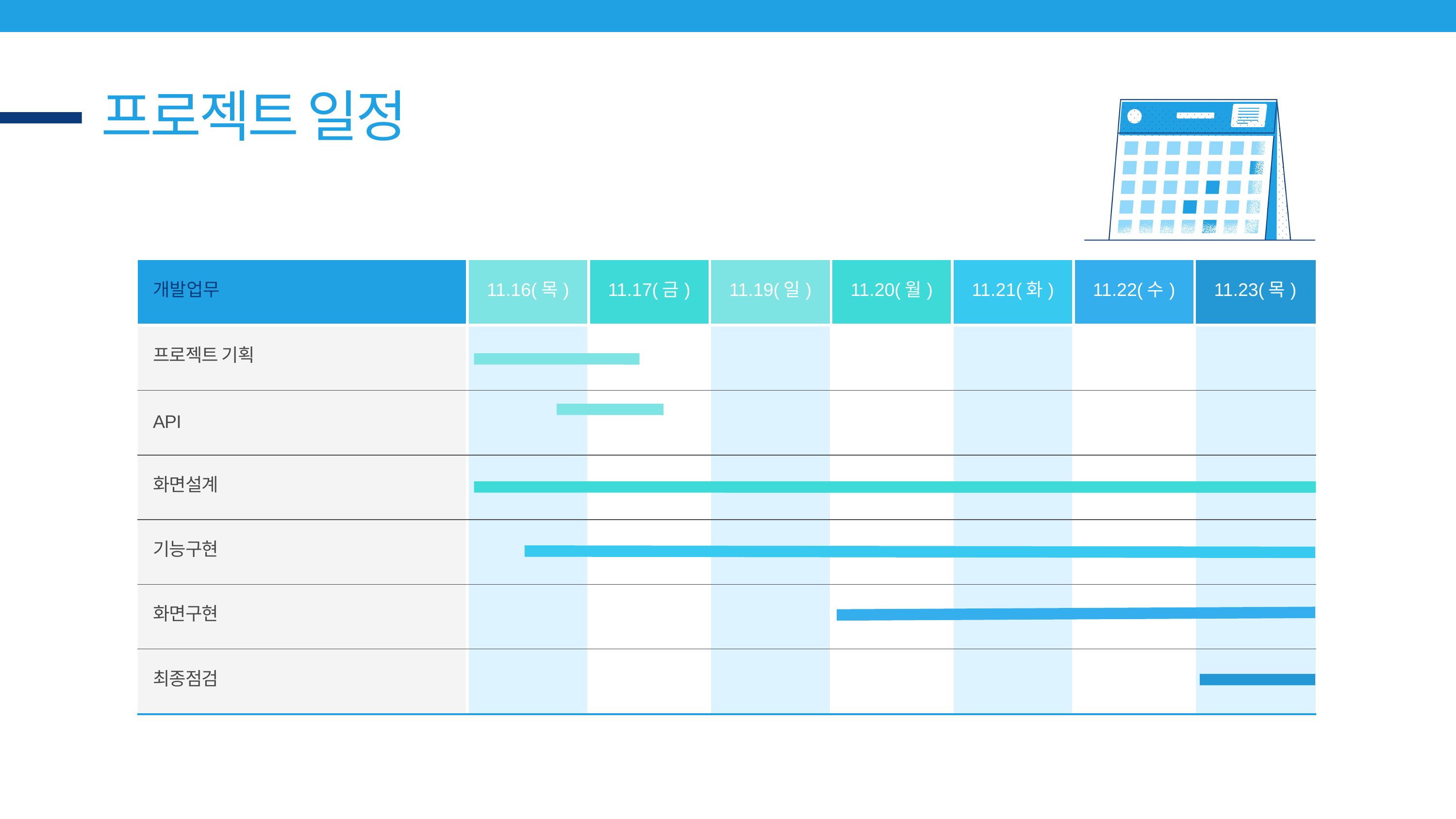

프로젝트 일정

| 개발업무 | 11.16(목) | 11.17(금) | 11.19(일) | 11.20(월) | 11.21(화) | 11.22(수) | 11.23(목) |
| --- | --- | --- | --- | --- | --- | --- | --- |
| 프로젝트 기획 |  |  |  |  |  |  |  |
| API |  |  |  |  |  |  |  |
| 화면설계 |  |  |  |  |  |  |  |
| 기능구현 |  |  |  |  |  |  |  |
| 화면구현 |  |  |  |  |  |  |  |
| 최종점검 |  |  |  |  |  |  |  |